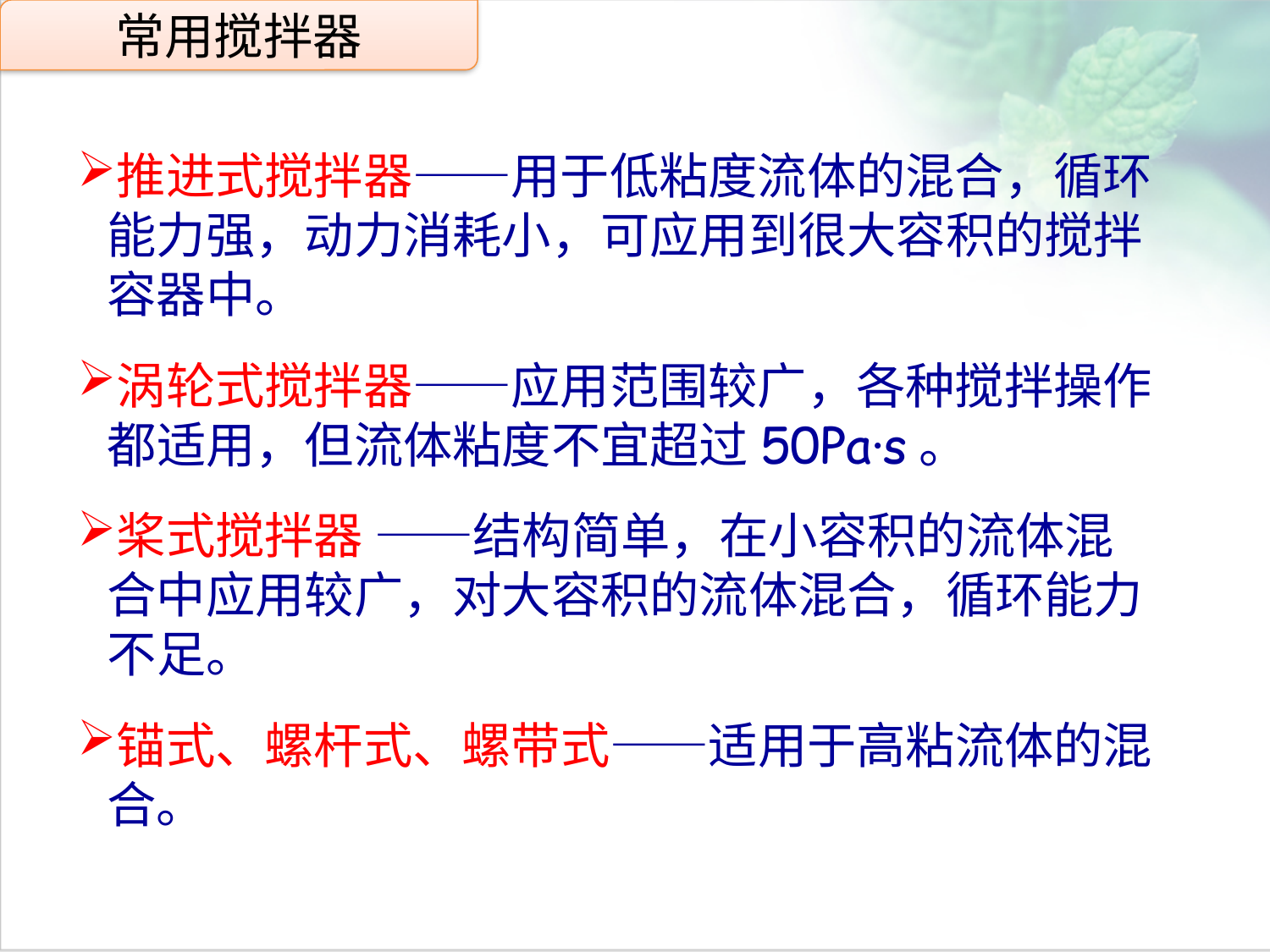

常用搅拌器
推进式搅拌器——用于低粘度流体的混合，循环能力强，动力消耗小，可应用到很大容积的搅拌容器中。
涡轮式搅拌器——应用范围较广，各种搅拌操作都适用，但流体粘度不宜超过50Pa·s。
桨式搅拌器 ——结构简单，在小容积的流体混合中应用较广，对大容积的流体混合，循环能力不足。
锚式、螺杆式、螺带式——适用于高粘流体的混合。
点击添加文本
点击添加文本
点击添加文本
点击添加文本